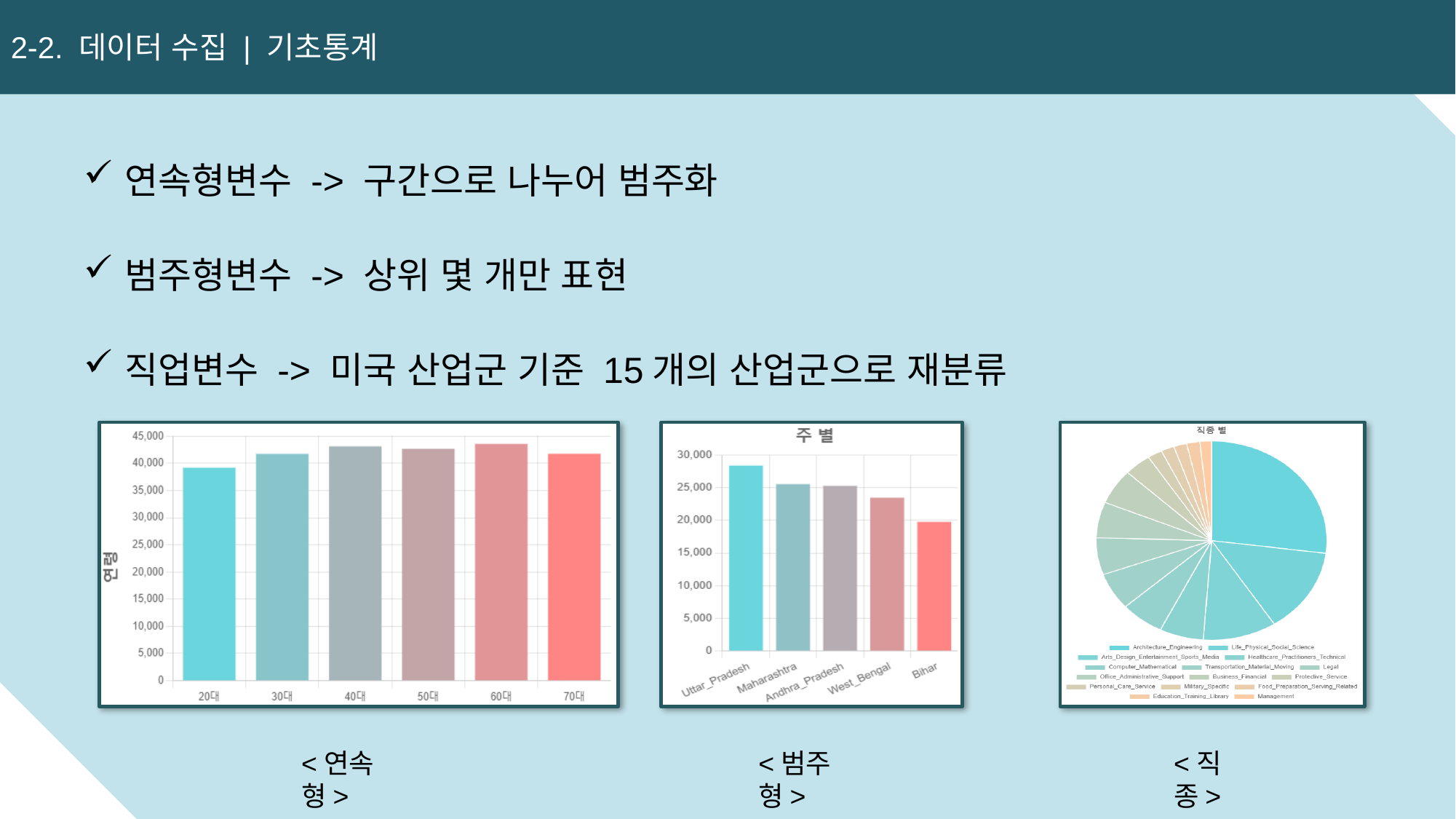

2-2. 데이터 수집 | 기초통계
13
연속형변수 -> 구간으로 나누어 범주화
범주형변수 -> 상위 몇 개만 표현
직업변수 -> 미국 산업군 기준 15개의 산업군으로 재분류

<연속형>
<범주형>
<직종>